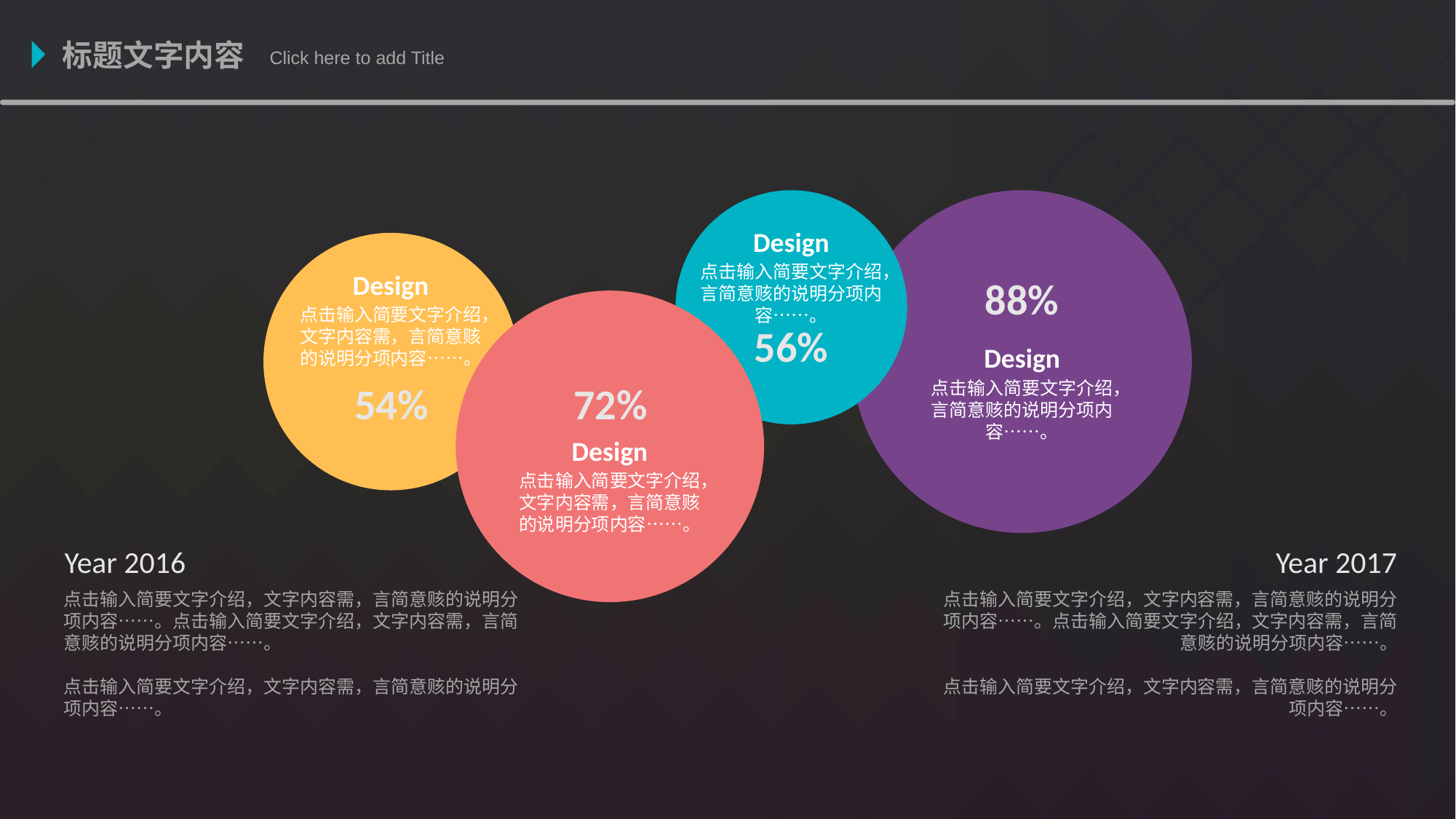

标题文字内容
  Click here to add Title

Design
点击输入简要文字介绍，言简意赅的说明分项内容……。

Design
点击输入简要文字介绍，文字内容需，言简意赅的说明分项内容……。
88%

56%
Design
点击输入简要文字介绍，言简意赅的说明分项内容……。
54%
72%
Design
点击输入简要文字介绍，文字内容需，言简意赅的说明分项内容……。
Year 2016
Year 2017
点击输入简要文字介绍，文字内容需，言简意赅的说明分项内容……。点击输入简要文字介绍，文字内容需，言简意赅的说明分项内容……。

点击输入简要文字介绍，文字内容需，言简意赅的说明分项内容……。

点击输入简要文字介绍，文字内容需，言简意赅的说明分项内容……。点击输入简要文字介绍，文字内容需，言简意赅的说明分项内容……。

点击输入简要文字介绍，文字内容需，言简意赅的说明分项内容……。